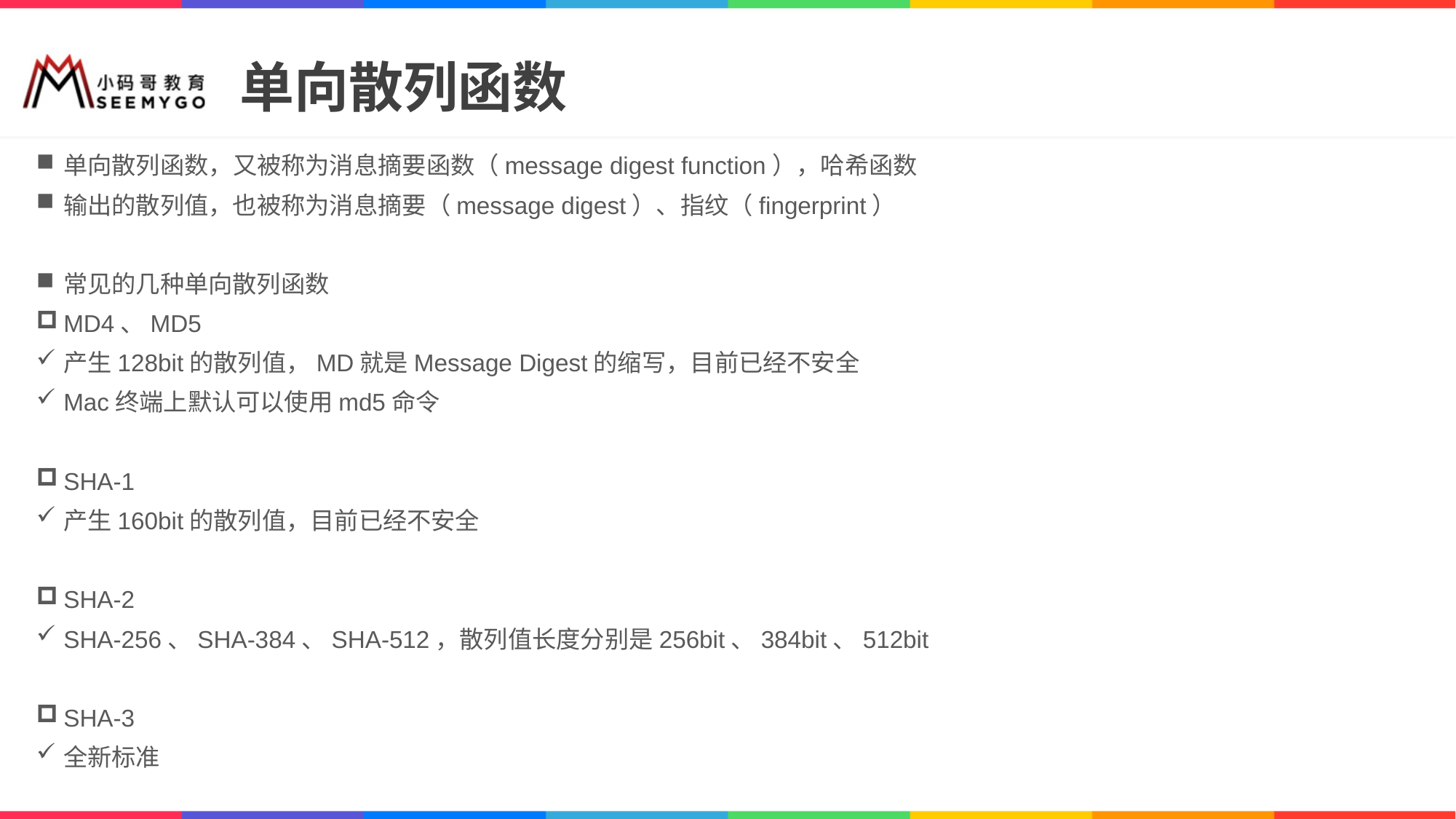

# 单向散列函数
单向散列函数，又被称为消息摘要函数（message digest function），哈希函数
输出的散列值，也被称为消息摘要（message digest）、指纹（fingerprint）

常见的几种单向散列函数
MD4、MD5
产生128bit的散列值，MD就是Message Digest的缩写，目前已经不安全
Mac终端上默认可以使用md5命令

SHA-1
产生160bit的散列值，目前已经不安全

SHA-2
SHA-256、SHA-384、SHA-512，散列值长度分别是256bit、384bit、512bit

SHA-3
全新标准